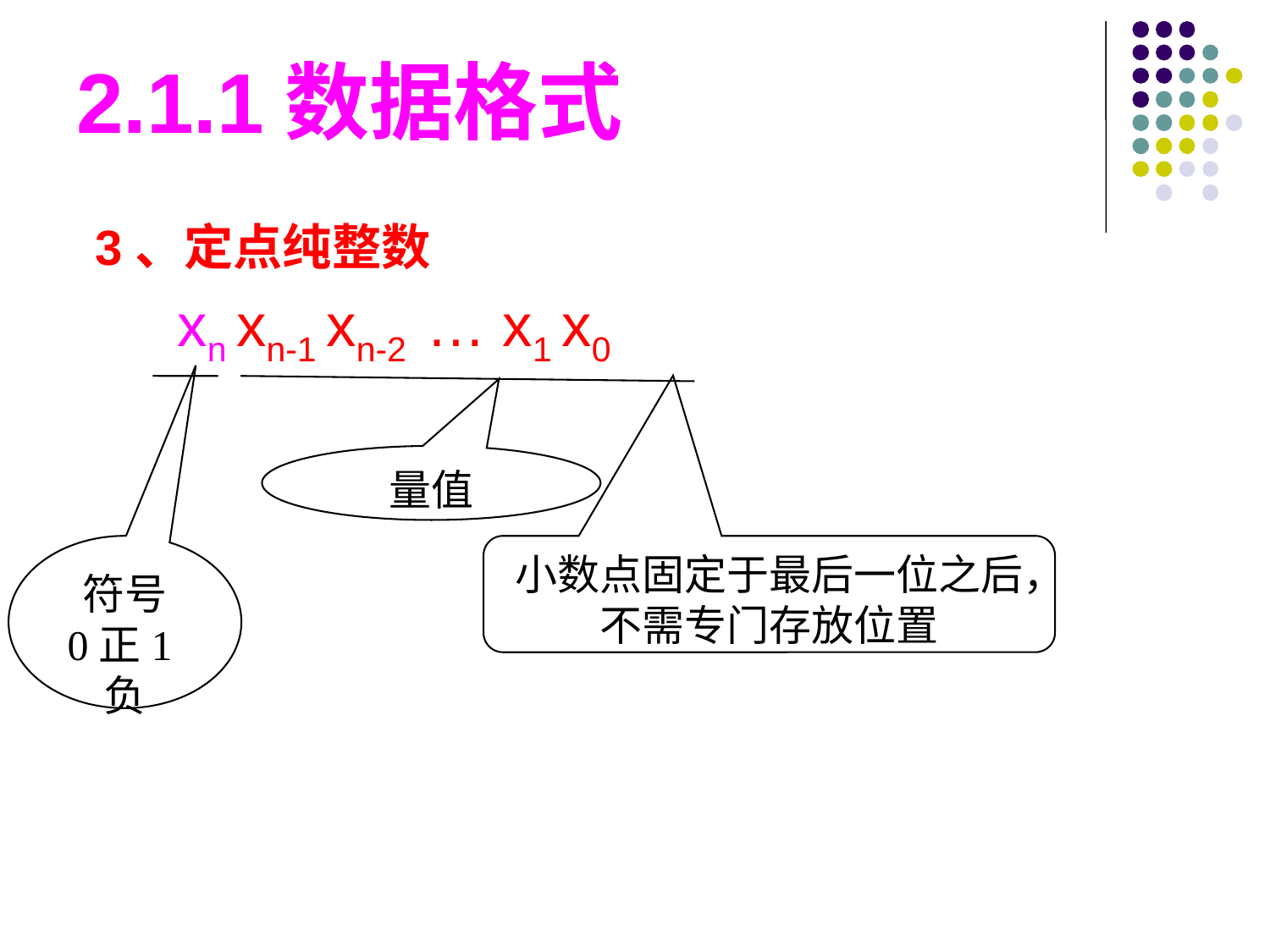

2.1.1数据格式
3、定点纯整数
  xn xn-1 xn-2  … x1 x0

表示数的范围：  - (2n-1) ≤Ｘ≤ + (2n-1)
                   0 ≦ |Ｘ|≦ 2n-1

量值
符号
0正1负
小数点固定于最后一位之后，不需专门存放位置
#
7